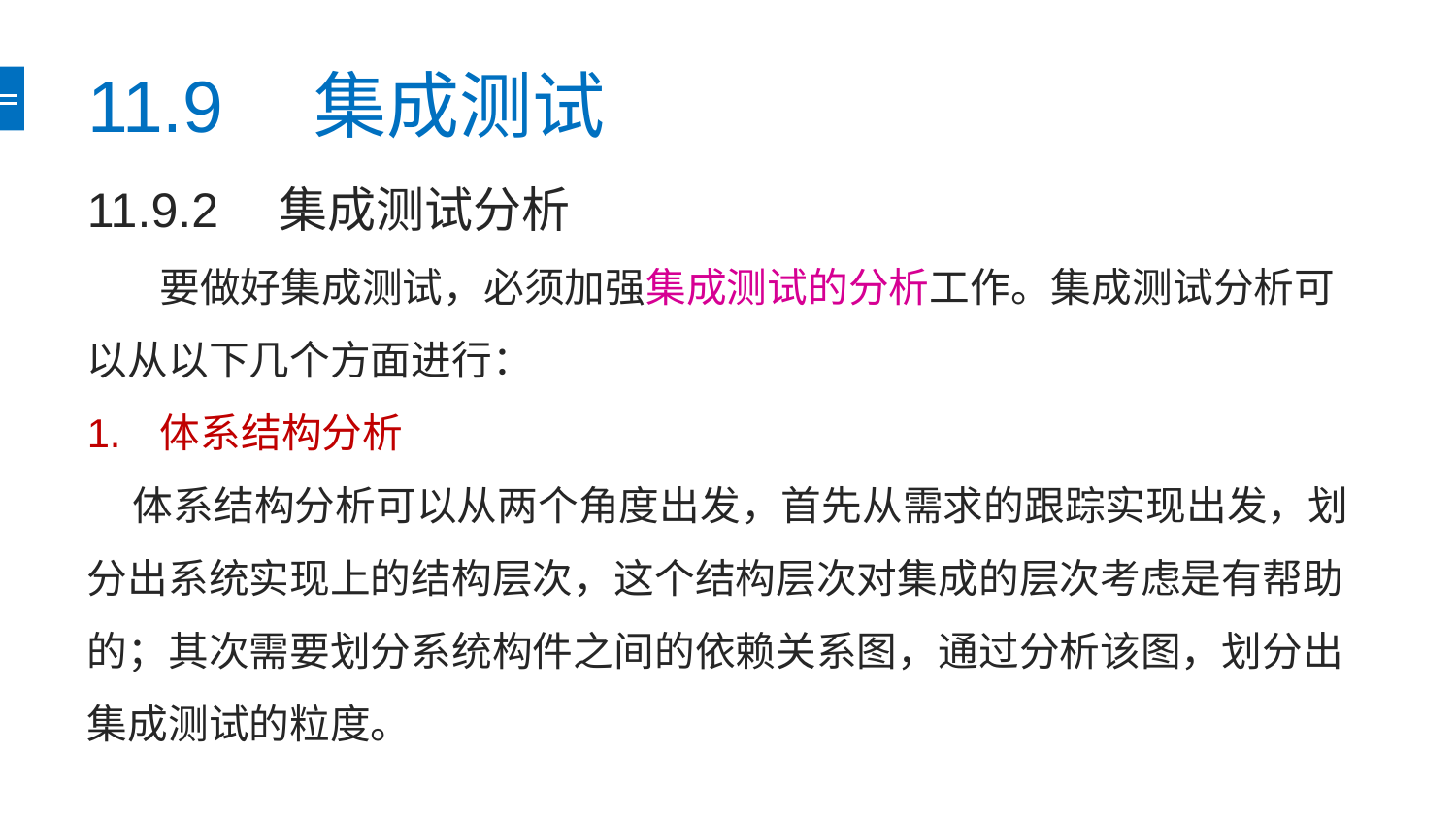

# 11.9　集成测试
11.9.2　集成测试分析
       要做好集成测试，必须加强集成测试的分析工作。集成测试分析可以从以下几个方面进行：
体系结构分析
    体系结构分析可以从两个角度出发，首先从需求的跟踪实现出发，划分出系统实现上的结构层次，这个结构层次对集成的层次考虑是有帮助的；其次需要划分系统构件之间的依赖关系图，通过分析该图，划分出集成测试的粒度。